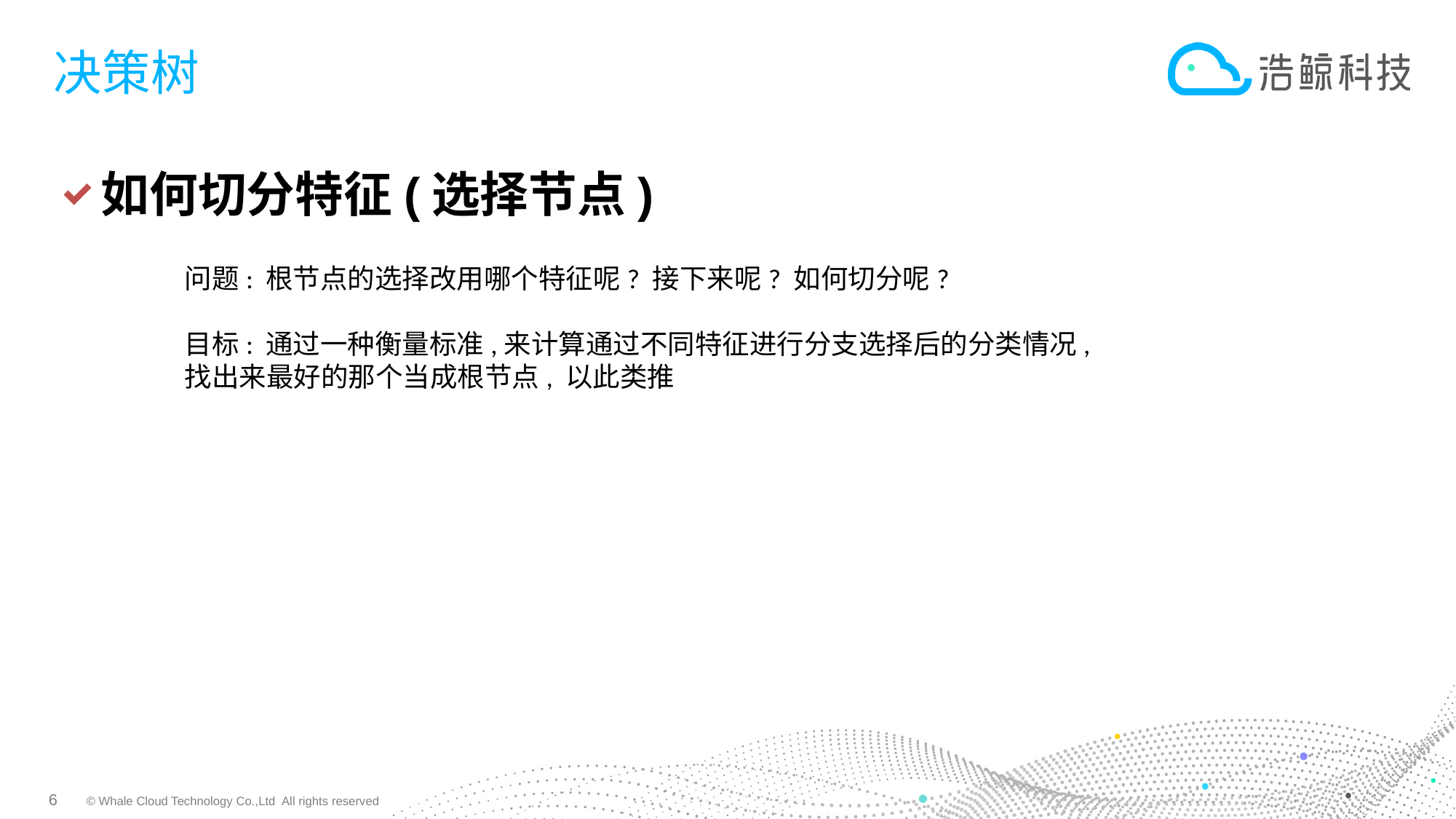

# 决策树

如何切分特征(选择节点)

问题: 根节点的选择改用哪个特征呢? 接下来呢? 如何切分呢?

目标: 通过一种衡量标准,来计算通过不同特征进行分支选择后的分类情况, 找出来最好的那个当成根节点, 以此类推